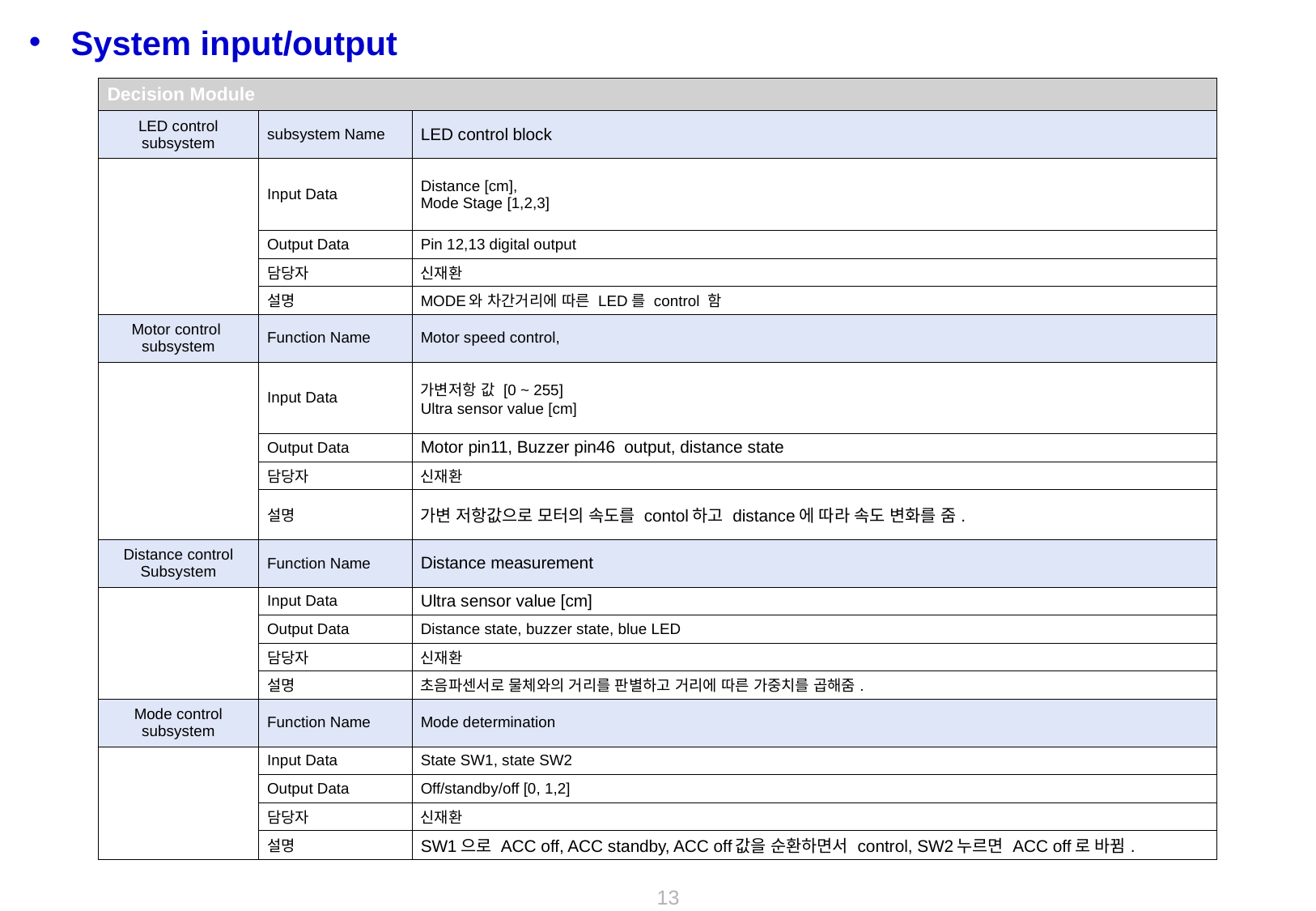

System input/output
| Decision Module |  |  |
| --- | --- | --- |
| LED control subsystem | subsystem Name | LED control block |
|  | Input Data | Distance [cm], Mode Stage [1,2,3] |
|  | Output Data | Pin 12,13 digital output |
|  | 담당자 | 신재환 |
|  | 설명 | MODE와 차간거리에 따른 LED를 control 함 |
| Motor control subsystem | Function Name | Motor speed control, |
|  | Input Data | 가변저항 값 [0 ~ 255] Ultra sensor value [cm] |
|  | Output Data | Motor pin11, Buzzer pin46 output, distance state |
|  | 담당자 | 신재환 |
|  | 설명 | 가변 저항값으로 모터의 속도를 contol하고 distance에 따라 속도 변화를 줌. |
| Distance control Subsystem | Function Name | Distance measurement |
|  | Input Data | Ultra sensor value [cm] |
|  | Output Data | Distance state, buzzer state, blue LED |
|  | 담당자 | 신재환 |
|  | 설명 | 초음파센서로 물체와의 거리를 판별하고 거리에 따른 가중치를 곱해줌. |
| Mode control subsystem | Function Name | Mode determination |
|  | Input Data | State SW1, state SW2 |
|  | Output Data | Off/standby/off [0, 1,2] |
|  | 담당자 | 신재환 |
|  | 설명 | SW1으로 ACC off, ACC standby, ACC off값을 순환하면서 control, SW2누르면 ACC off로 바뀜. |
13